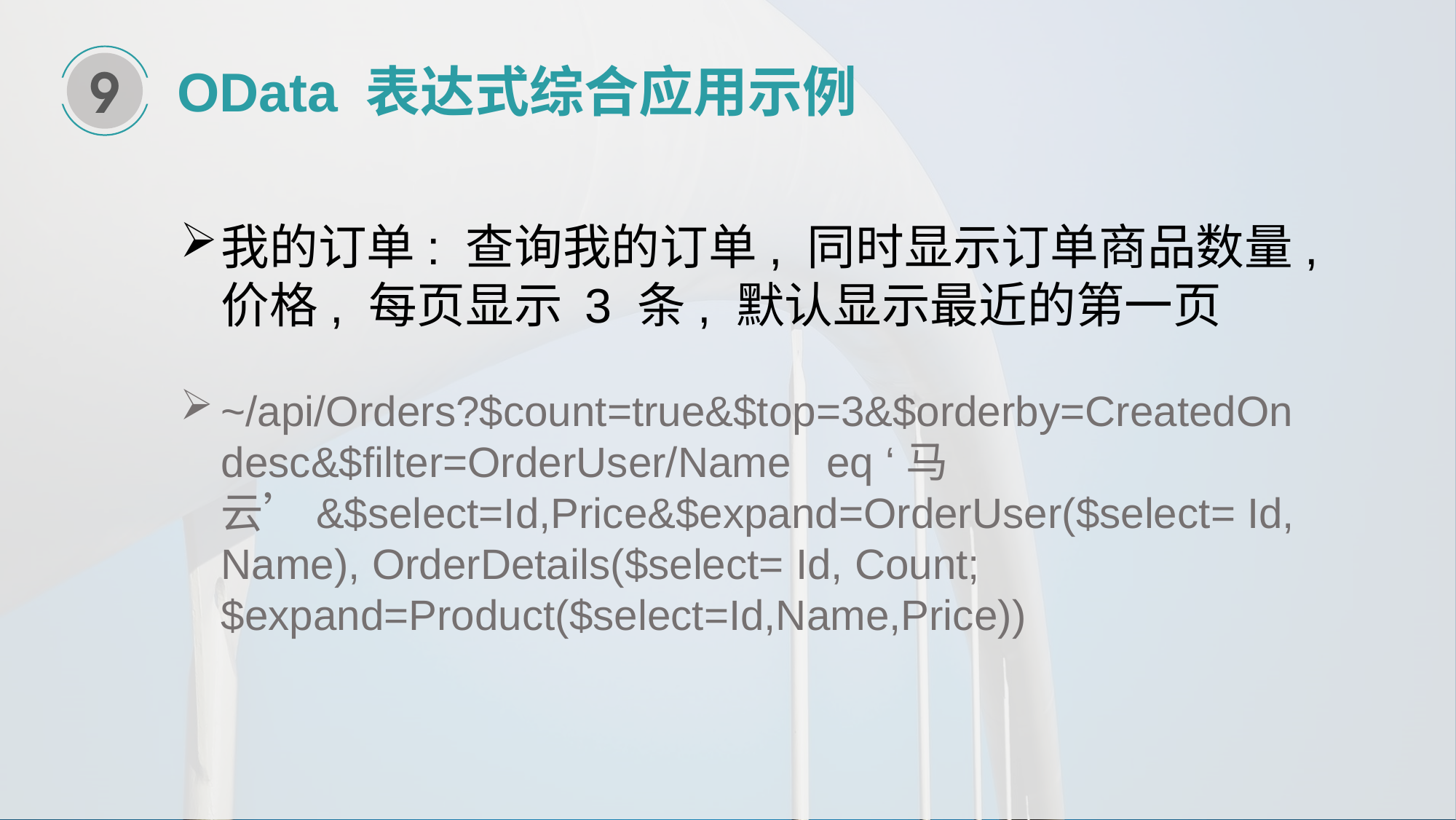

9
OData 表达式综合应用示例
我的订单: 查询我的订单, 同时显示订单商品数量, 价格, 每页显示 3 条, 默认显示最近的第一页

~/api/Orders?$count=true&$top=3&$orderby=CreatedOn desc&$filter=OrderUser/Name   eq ‘马云’&$select=Id,Price&$expand=OrderUser($select= Id, Name), OrderDetails($select= Id, Count;$expand=Product($select=Id,Name,Price))